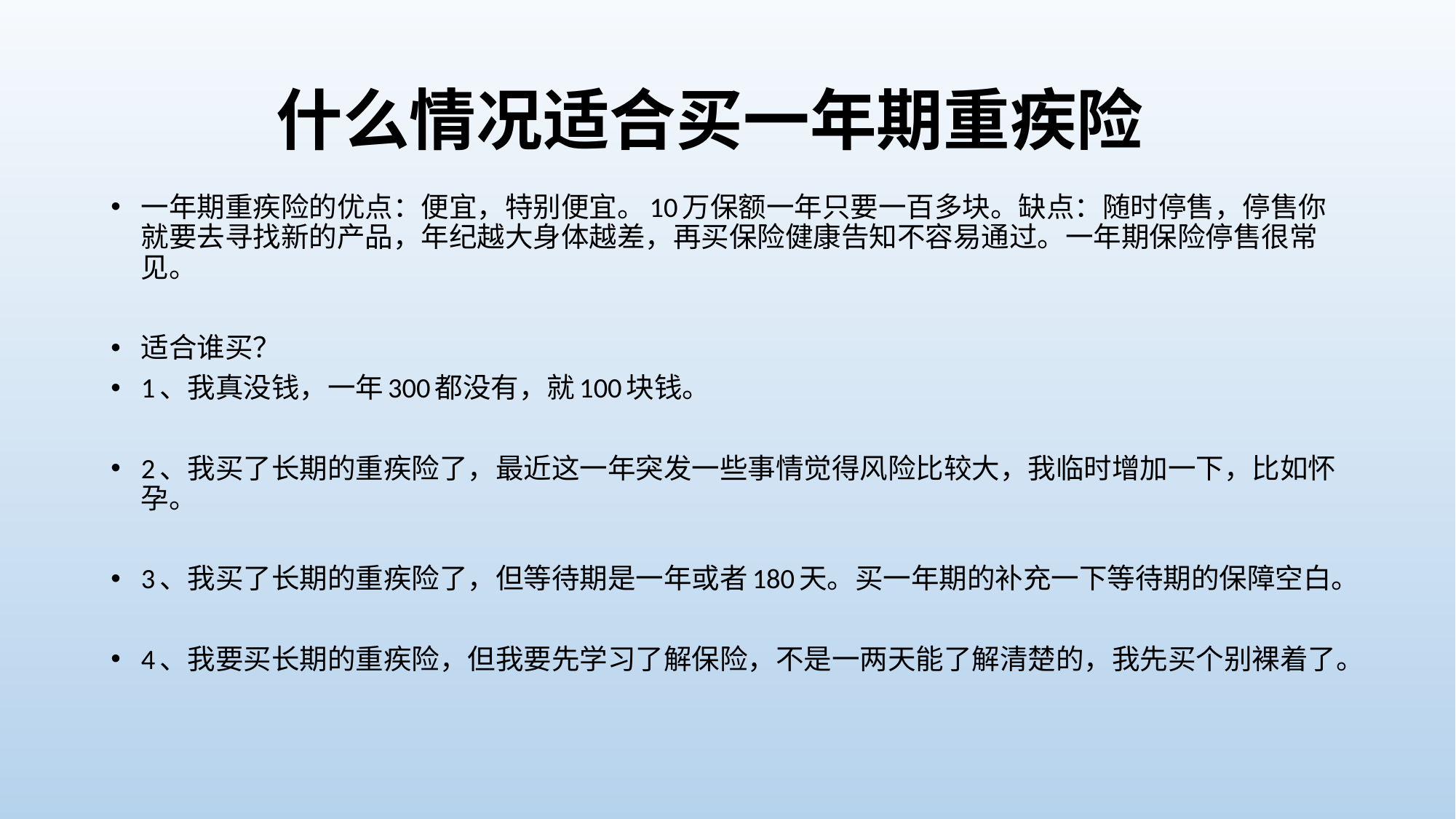

# 什么情况适合买一年期重疾险
一年期重疾险的优点：便宜，特别便宜。10万保额一年只要一百多块。缺点：随时停售，停售你就要去寻找新的产品，年纪越大身体越差，再买保险健康告知不容易通过。一年期保险停售很常见。

适合谁买？
1、我真没钱，一年300都没有，就100块钱。

2、我买了长期的重疾险了，最近这一年突发一些事情觉得风险比较大，我临时增加一下，比如怀孕。

3、我买了长期的重疾险了，但等待期是一年或者180天。买一年期的补充一下等待期的保障空白。

4、我要买长期的重疾险，但我要先学习了解保险，不是一两天能了解清楚的，我先买个别裸着了。